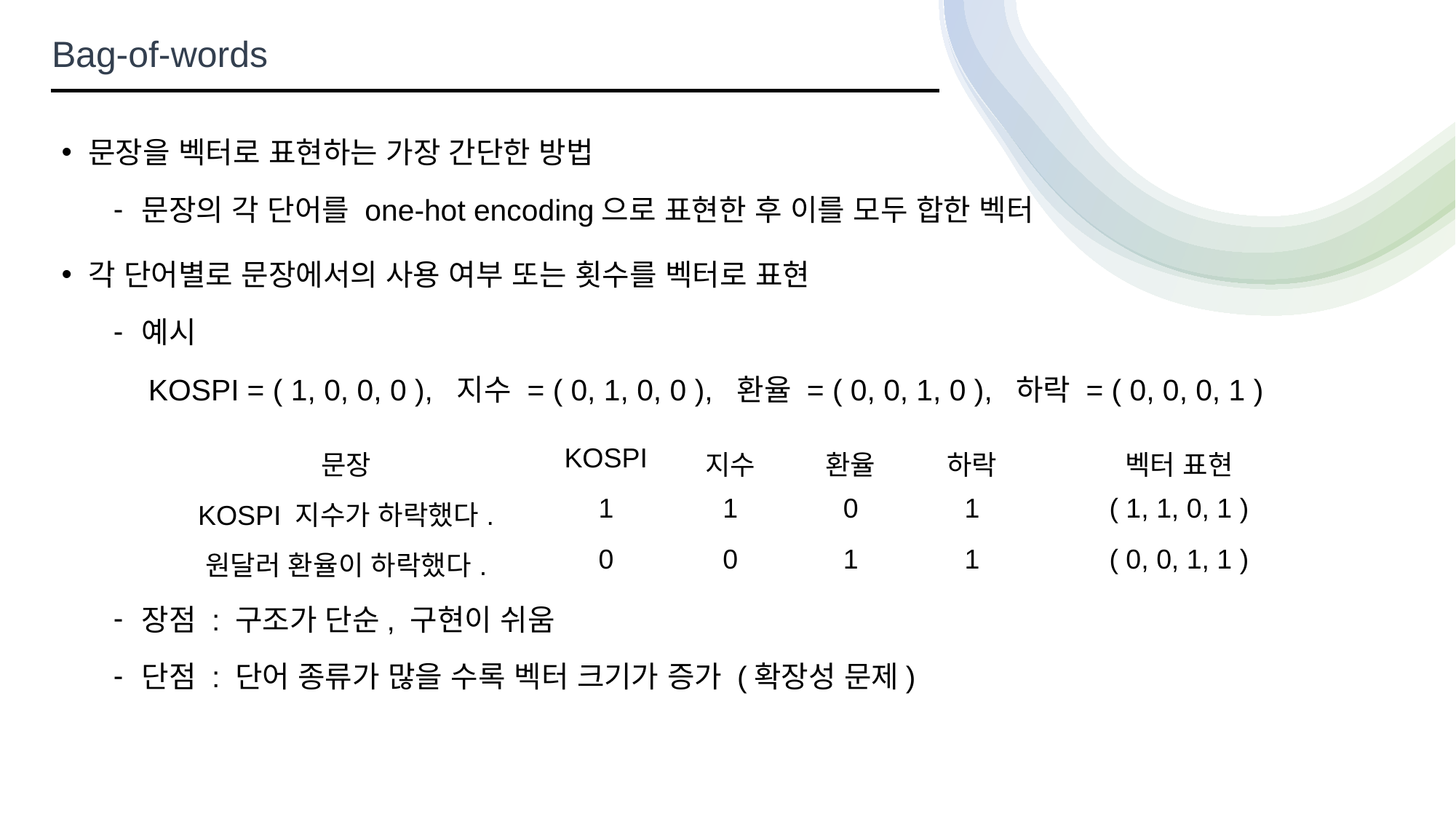

Bag-of-words
문장을 벡터로 표현하는 가장 간단한 방법
문장의 각 단어를 one-hot encoding으로 표현한 후 이를 모두 합한 벡터
각 단어별로 문장에서의 사용 여부 또는 횟수를 벡터로 표현
예시
    KOSPI = ( 1, 0, 0, 0 ),  지수 = ( 0, 1, 0, 0 ),  환율 = ( 0, 0, 1, 0 ),  하락 = ( 0, 0, 0, 1 )

장점 : 구조가 단순, 구현이 쉬움
단점 : 단어 종류가 많을 수록 벡터 크기가 증가 (확장성 문제)
| 문장 | KOSPI | 지수 | 환율 | 하락 | 벡터 표현 |
| --- | --- | --- | --- | --- | --- |
| KOSPI 지수가 하락했다. | 1 | 1 | 0 | 1 | ( 1, 1, 0, 1 ) |
| 원달러 환율이 하락했다. | 0 | 0 | 1 | 1 | ( 0, 0, 1, 1 ) |